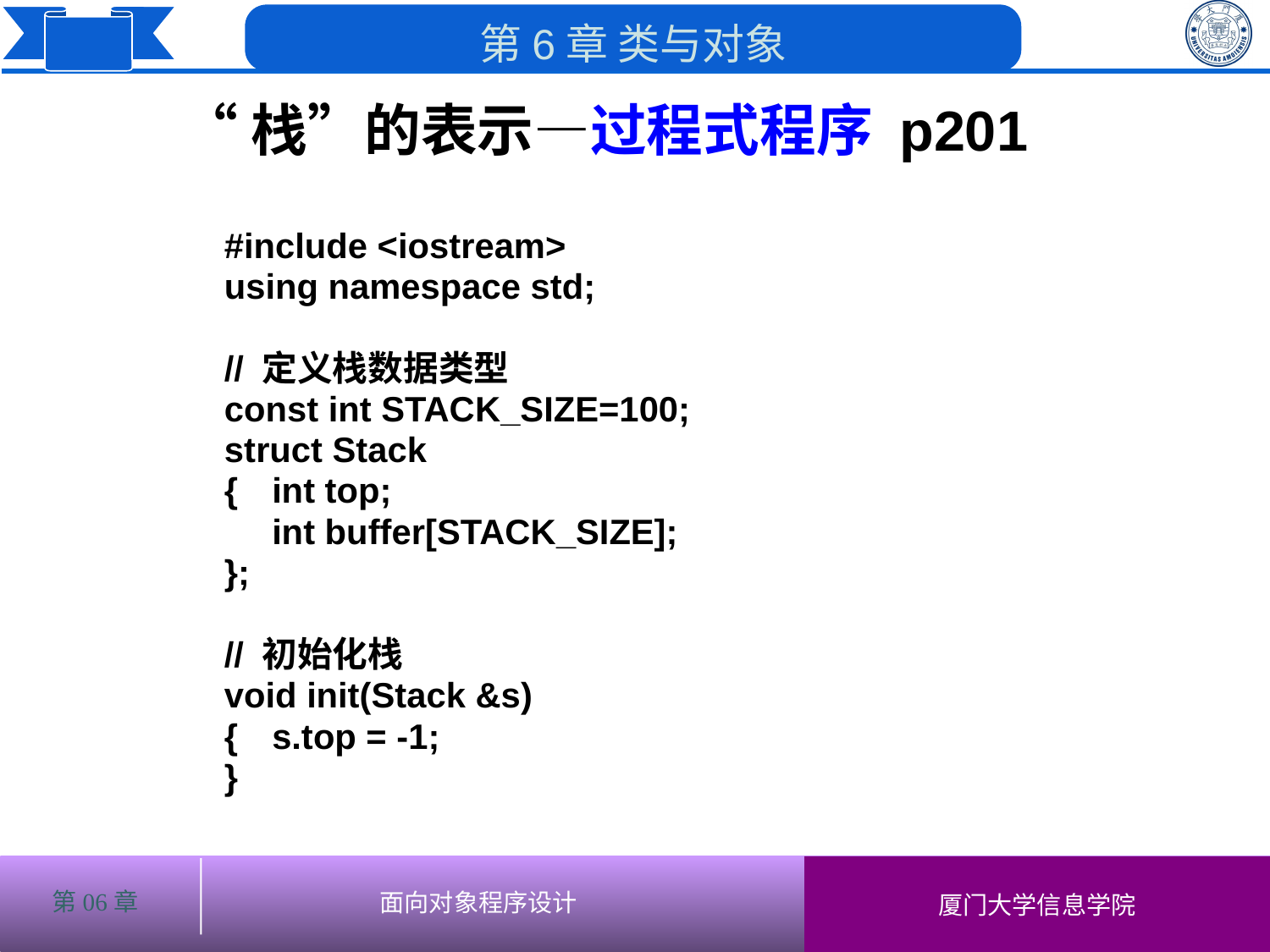

# “栈”的表示—过程式程序 p201
#include <iostream>
using namespace std;

// 定义栈数据类型
const int STACK_SIZE=100;
struct Stack
{	int top;
	int buffer[STACK_SIZE];
};

// 初始化栈
void init(Stack &s)
{	s.top = -1;
}
9